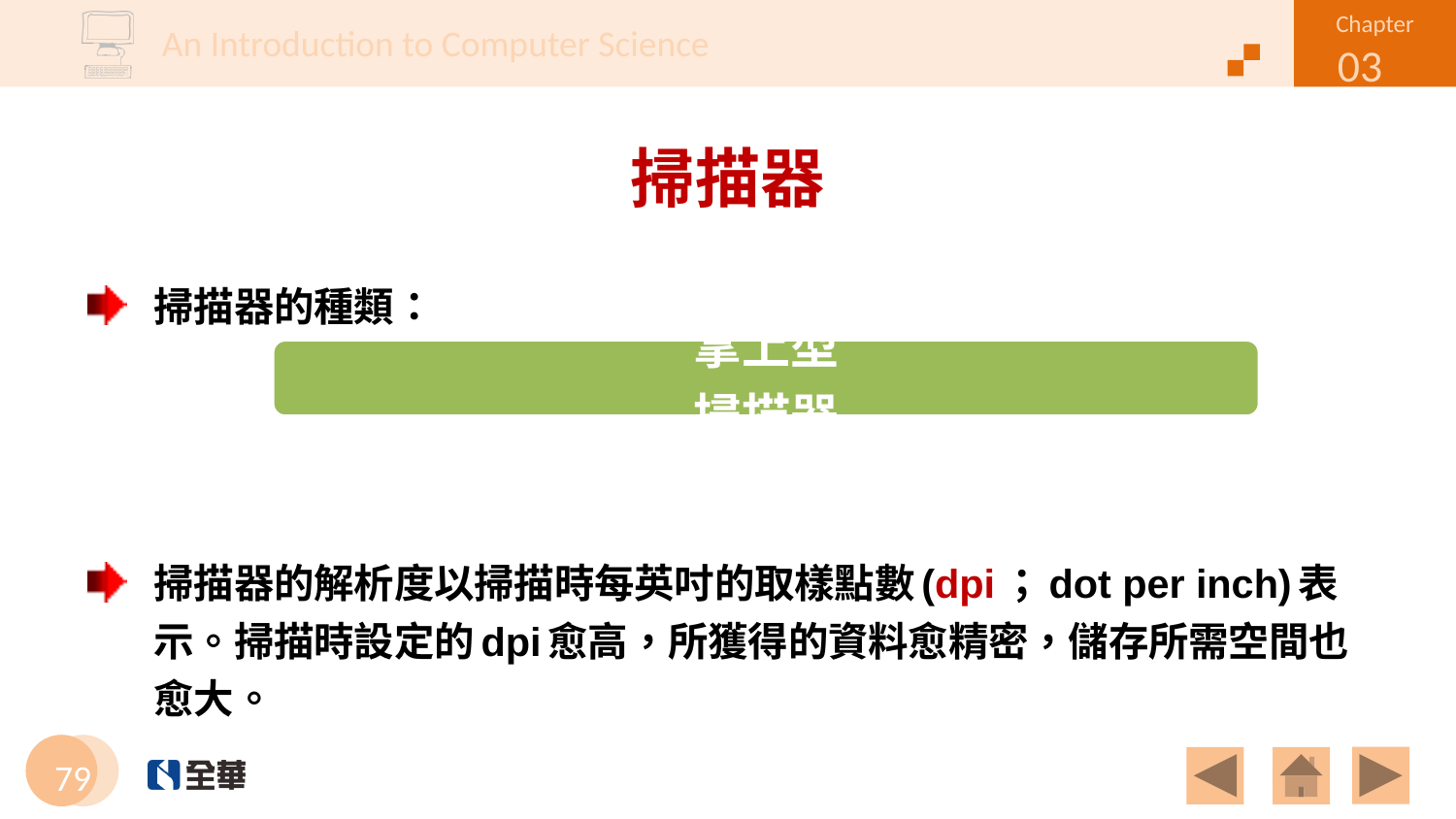

# 掃描器
掃描器的種類：

掃描器的解析度以掃描時每英吋的取樣點數(dpi；dot per inch)表示。掃描時設定的dpi愈高，所獲得的資料愈精密，儲存所需空間也愈大。
掌上型
掃描器